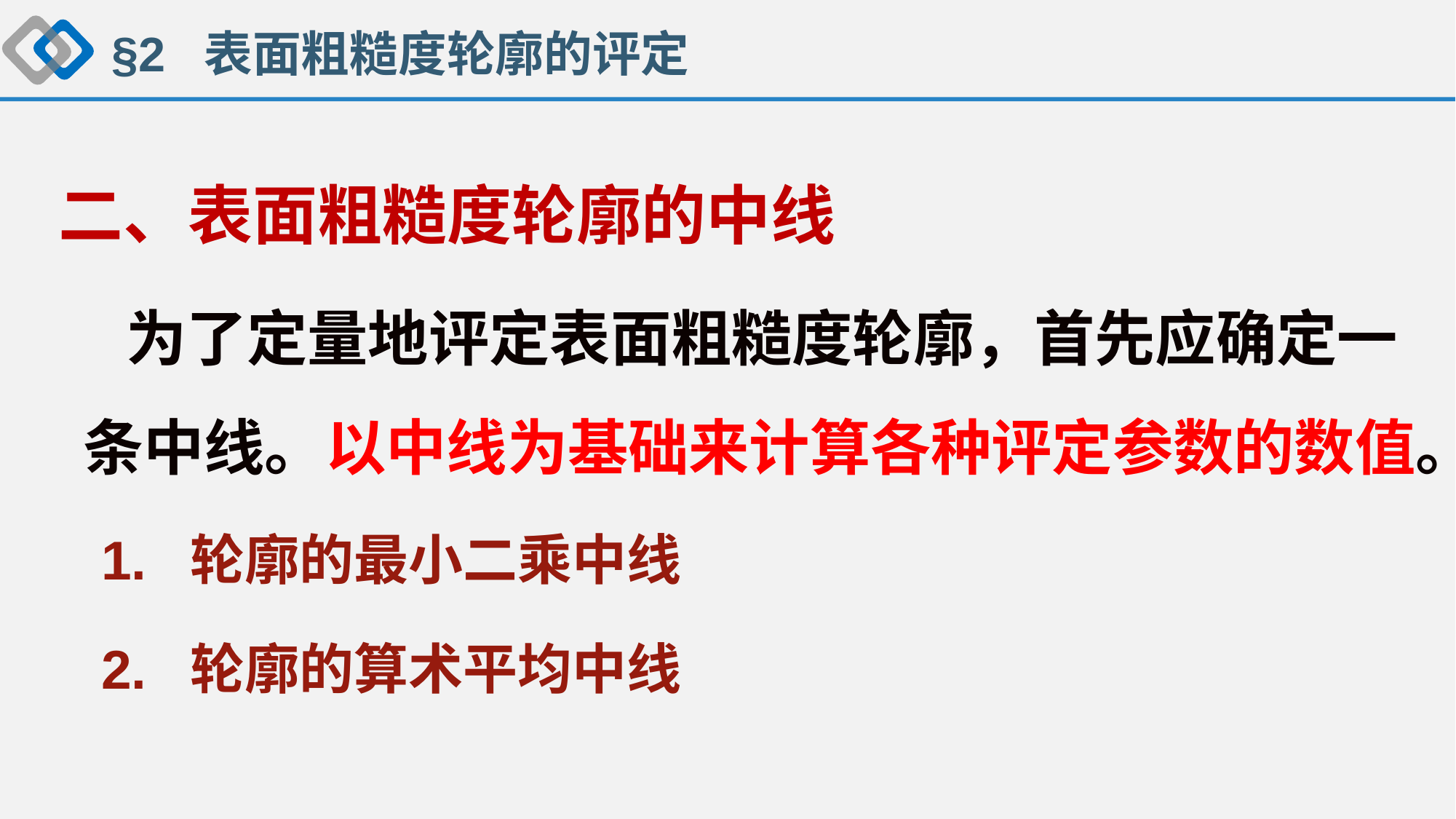

§2  表面粗糙度轮廓的评定
 二、表面粗糙度轮廓的中线
      为了定量地评定表面粗糙度轮廓，首先应确定一条中线。以中线为基础来计算各种评定参数的数值。
1.  轮廓的最小二乘中线
2.  轮廓的算术平均中线